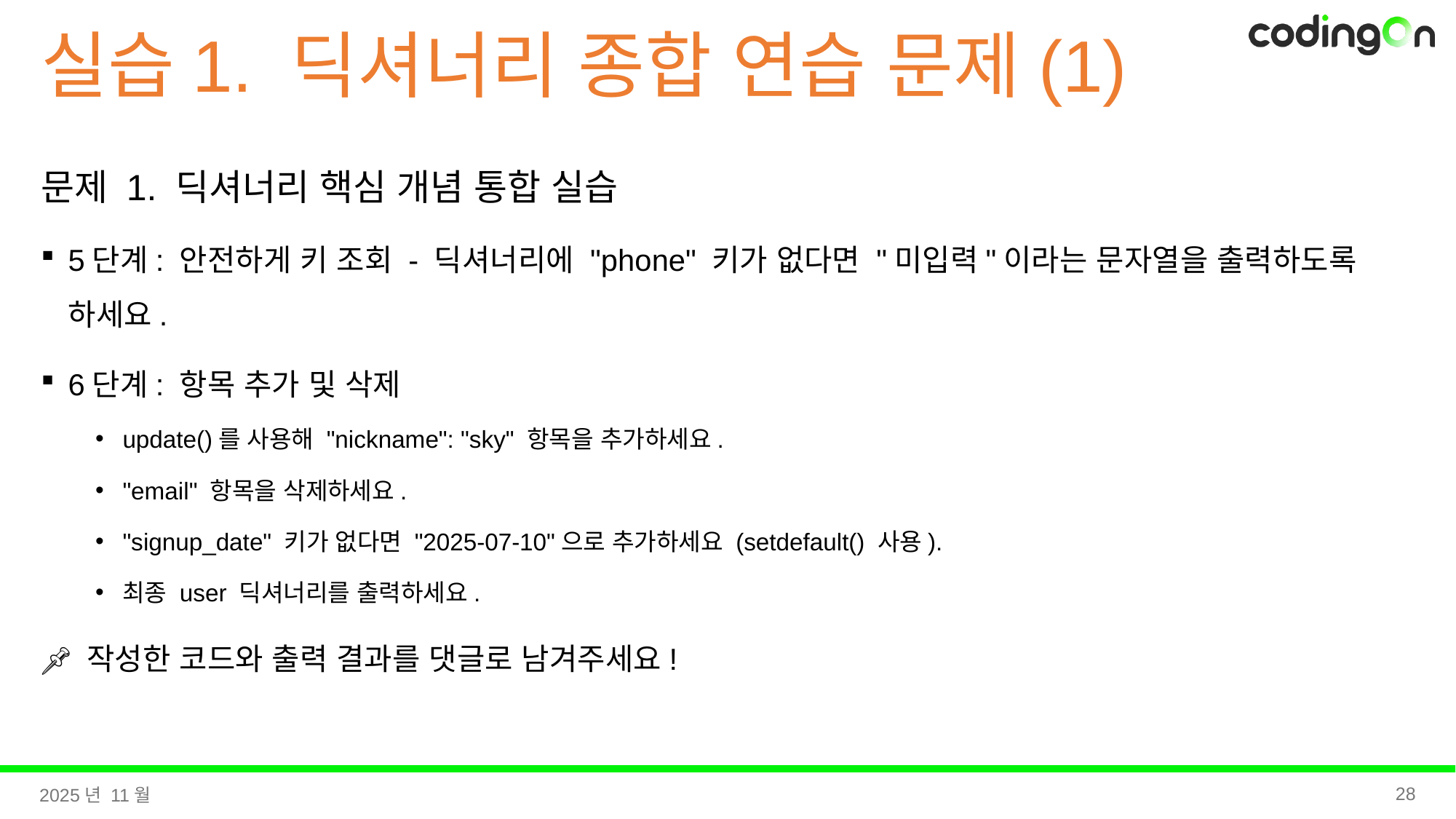

실습1. 딕셔너리 종합 연습 문제(1)
문제 1. 딕셔너리 핵심 개념 통합 실습
5단계: 안전하게 키 조회 - 딕셔너리에 "phone" 키가 없다면 "미입력"이라는 문자열을 출력하도록 하세요.
6단계: 항목 추가 및 삭제
update()를 사용해 "nickname": "sky" 항목을 추가하세요.
"email" 항목을 삭제하세요.
"signup_date" 키가 없다면 "2025-07-10"으로 추가하세요 (setdefault() 사용).
최종 user 딕셔너리를 출력하세요.
📌 작성한 코드와 출력 결과를 댓글로 남겨주세요!
28
2025년 11월